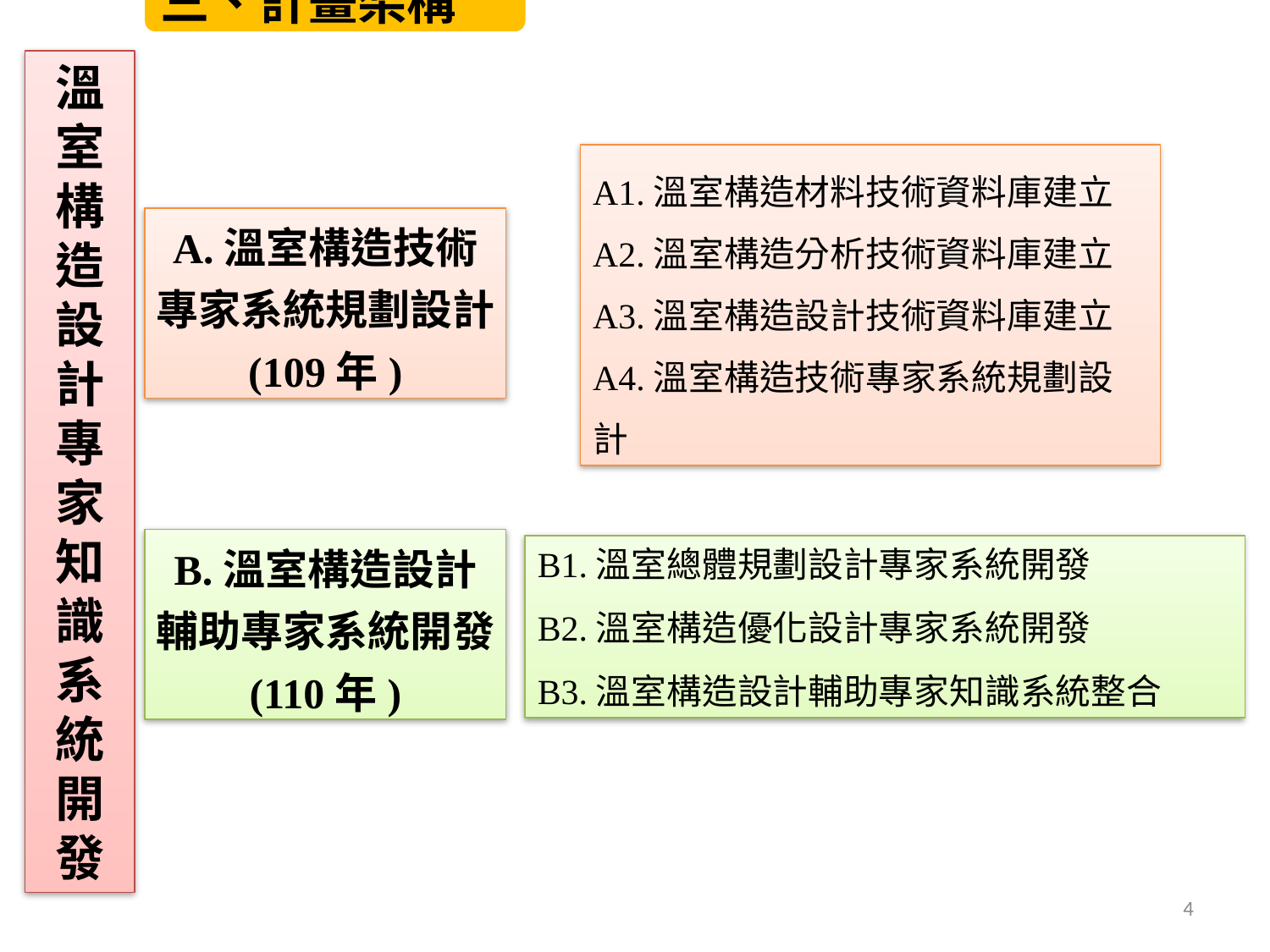

三、計畫架構
溫室構造設計專家知識系統開發
A1.溫室構造材料技術資料庫建立
A2.溫室構造分析技術資料庫建立
A3.溫室構造設計技術資料庫建立
A4.溫室構造技術專家系統規劃設計
A.溫室構造技術
專家系統規劃設計
(109年)
B.溫室構造設計
輔助專家系統開發
(110年)
B1.溫室總體規劃設計專家系統開發
B2.溫室構造優化設計專家系統開發
B3.溫室構造設計輔助專家知識系統整合
4